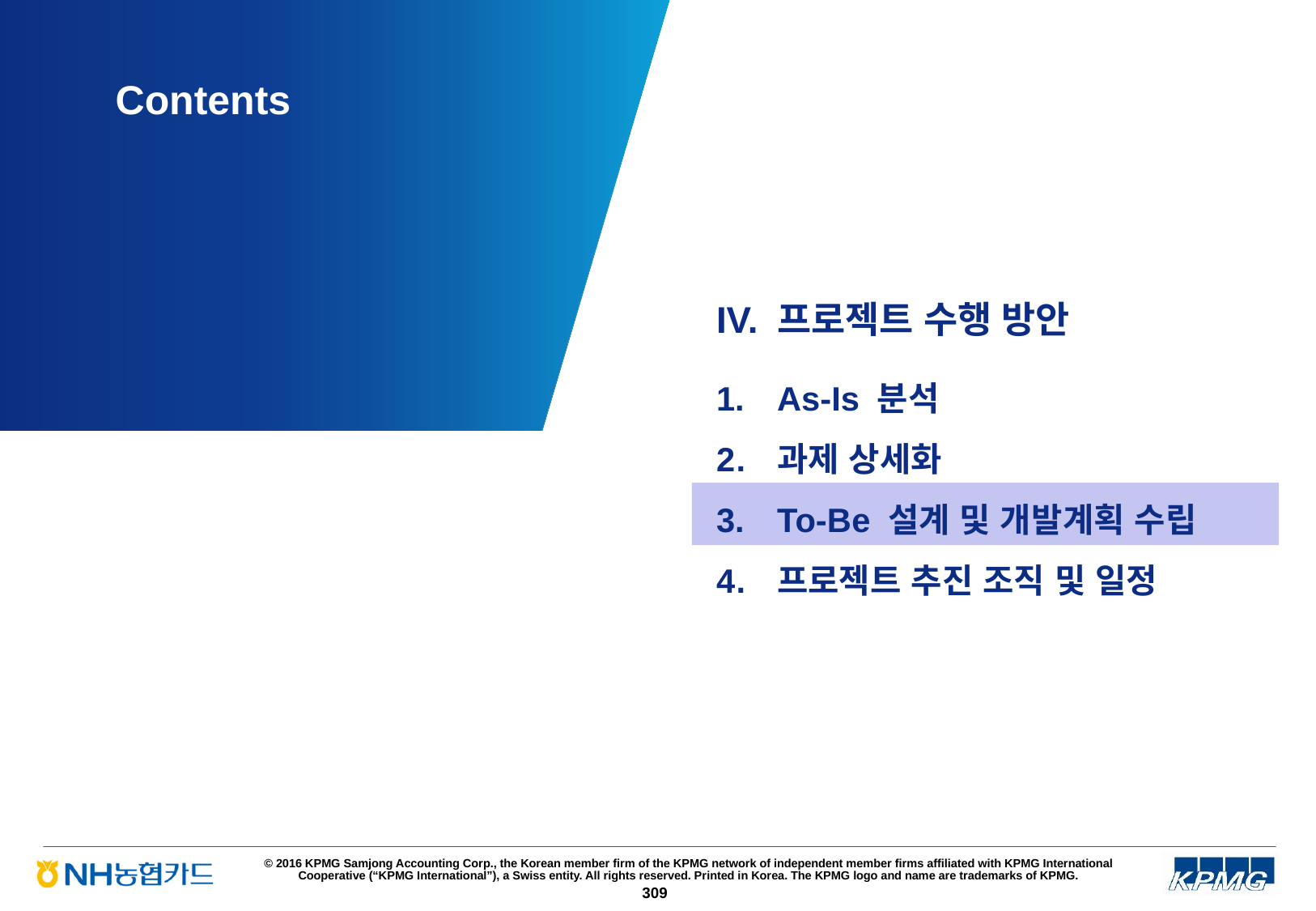

IV. 프로젝트 수행 방안
As-Is 분석
과제 상세화
To-Be 설계 및 개발계획 수립
프로젝트 추진 조직 및 일정